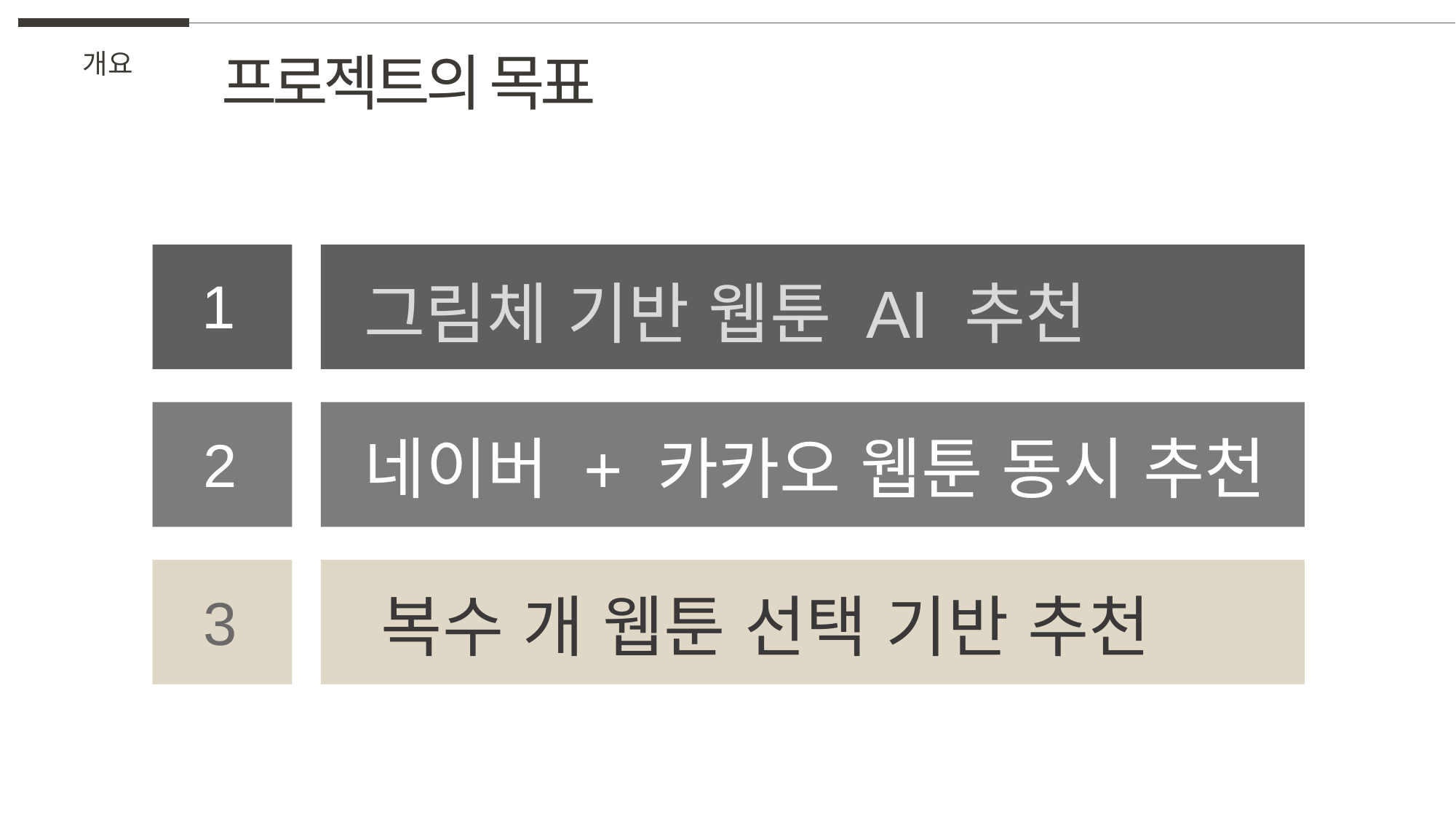

프로젝트의 목표
개요

1
그림체 기반 웹툰 AI 추천

2
네이버 + 카카오 웹툰 동시 추천

3
복수 개 웹툰 선택 기반 추천